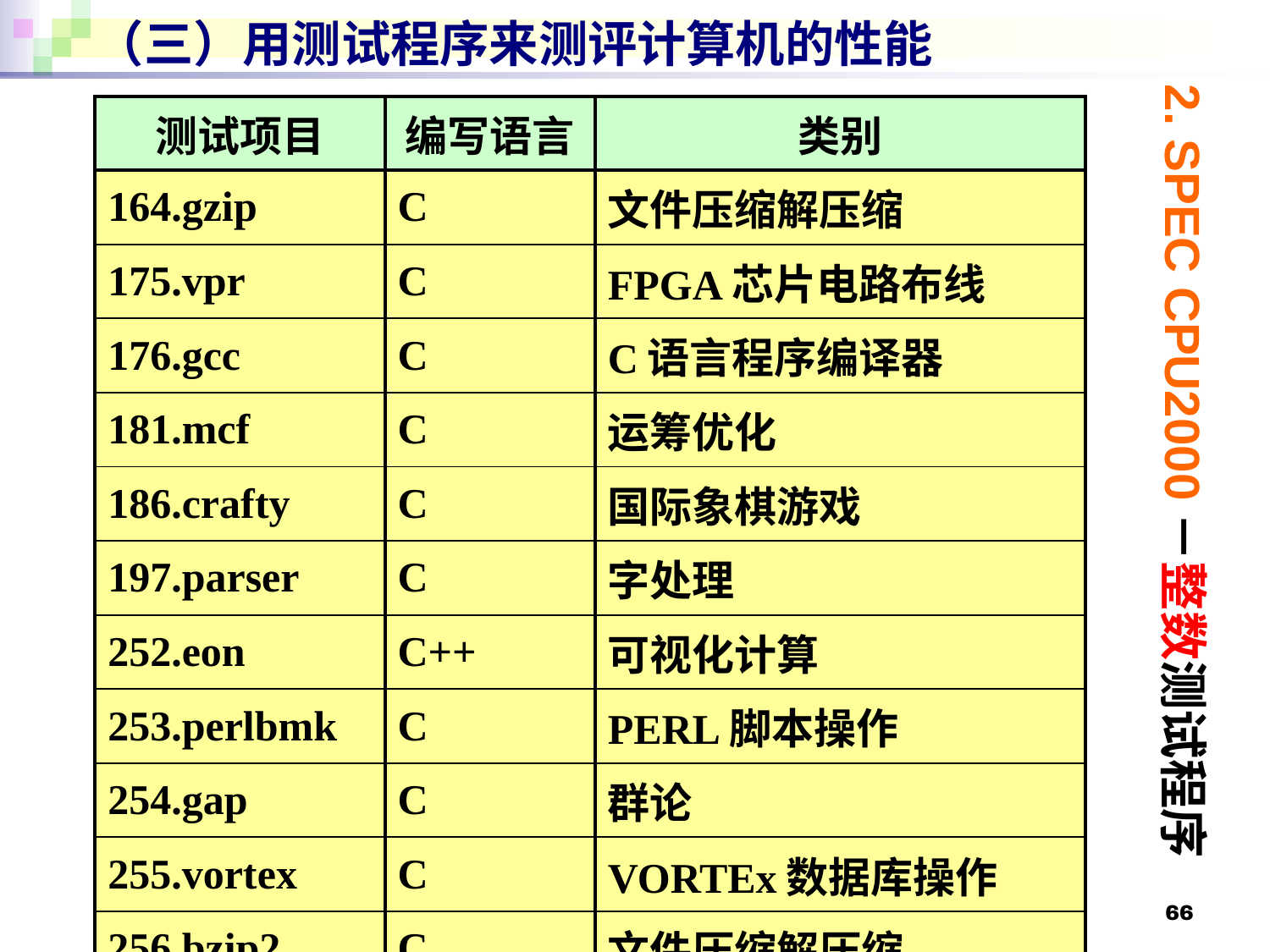

# （三）用测试程序来测评计算机的性能
2. SPEC CPU2000－整数测试程序
| 测试项目 | 编写语言 | 类别 |
| --- | --- | --- |
| 164.gzip | C | 文件压缩解压缩 |
| 175.vpr | C | FPGA芯片电路布线 |
| 176.gcc | C | C语言程序编译器 |
| 181.mcf | C | 运筹优化 |
| 186.crafty | C | 国际象棋游戏 |
| 197.parser | C | 字处理 |
| 252.eon | C++ | 可视化计算 |
| 253.perlbmk | C | PERL脚本操作 |
| 254.gap | C | 群论 |
| 255.vortex | C | VORTEx数据库操作 |
| 256.bzip2 | C | 文件压缩解压缩 |
| 300.twolf | C | TimberWolfSC 电路设计 |
66